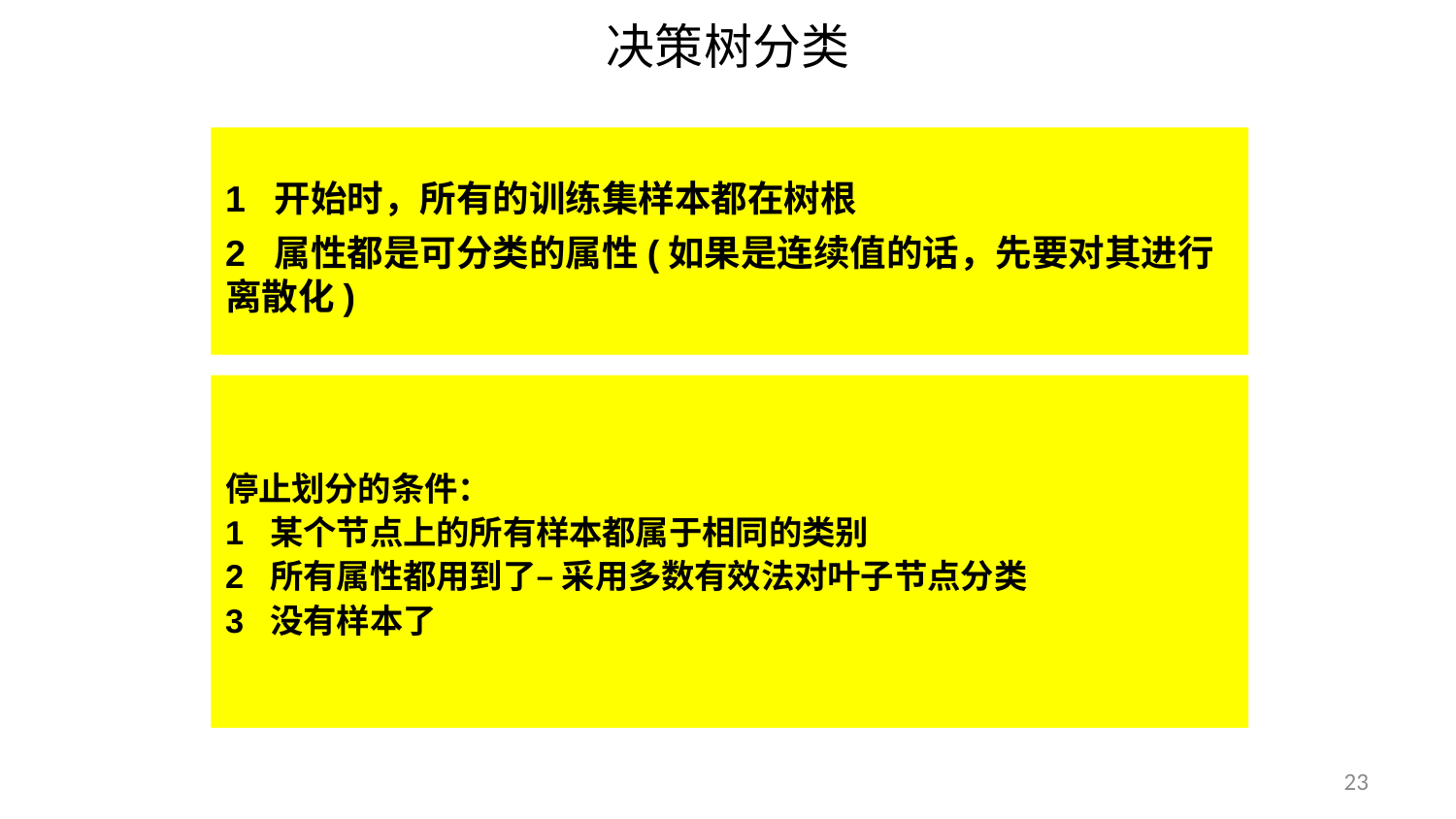

# 决策树分类

1  开始时，所有的训练集样本都在树根
2  属性都是可分类的属性(如果是连续值的话，先要对其进行离散化)

基本算法（由上到下，分而治之，递归构造树）
选择属性，作为树根
根据树根，划分训练集

停止划分的条件：
1  某个节点上的所有样本都属于相同的类别
2  所有属性都用到了– 采用多数有效法对叶子节点分类
3  没有样本了

23